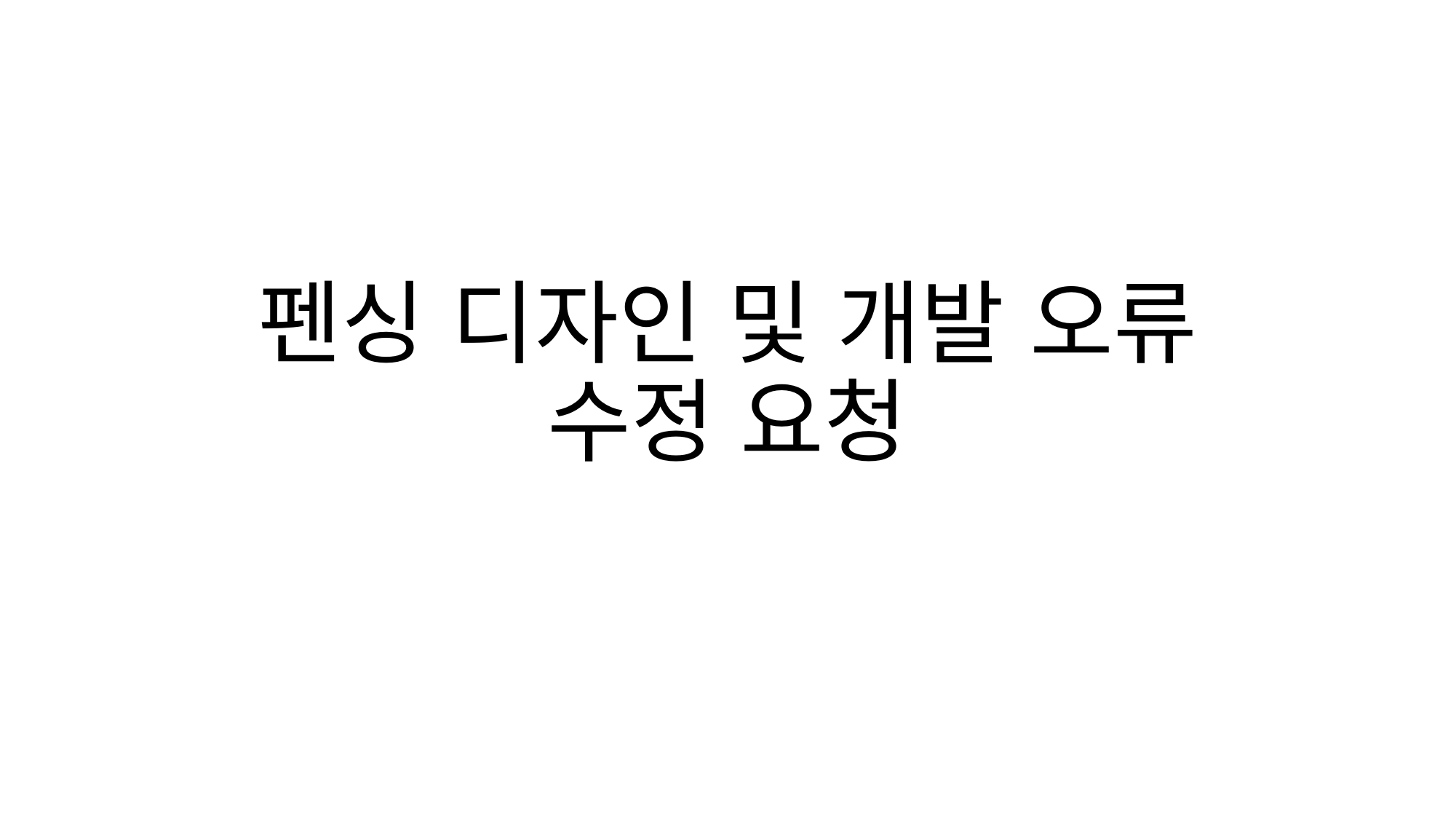

# 펜싱 디자인 및 개발 오류 수정 요청